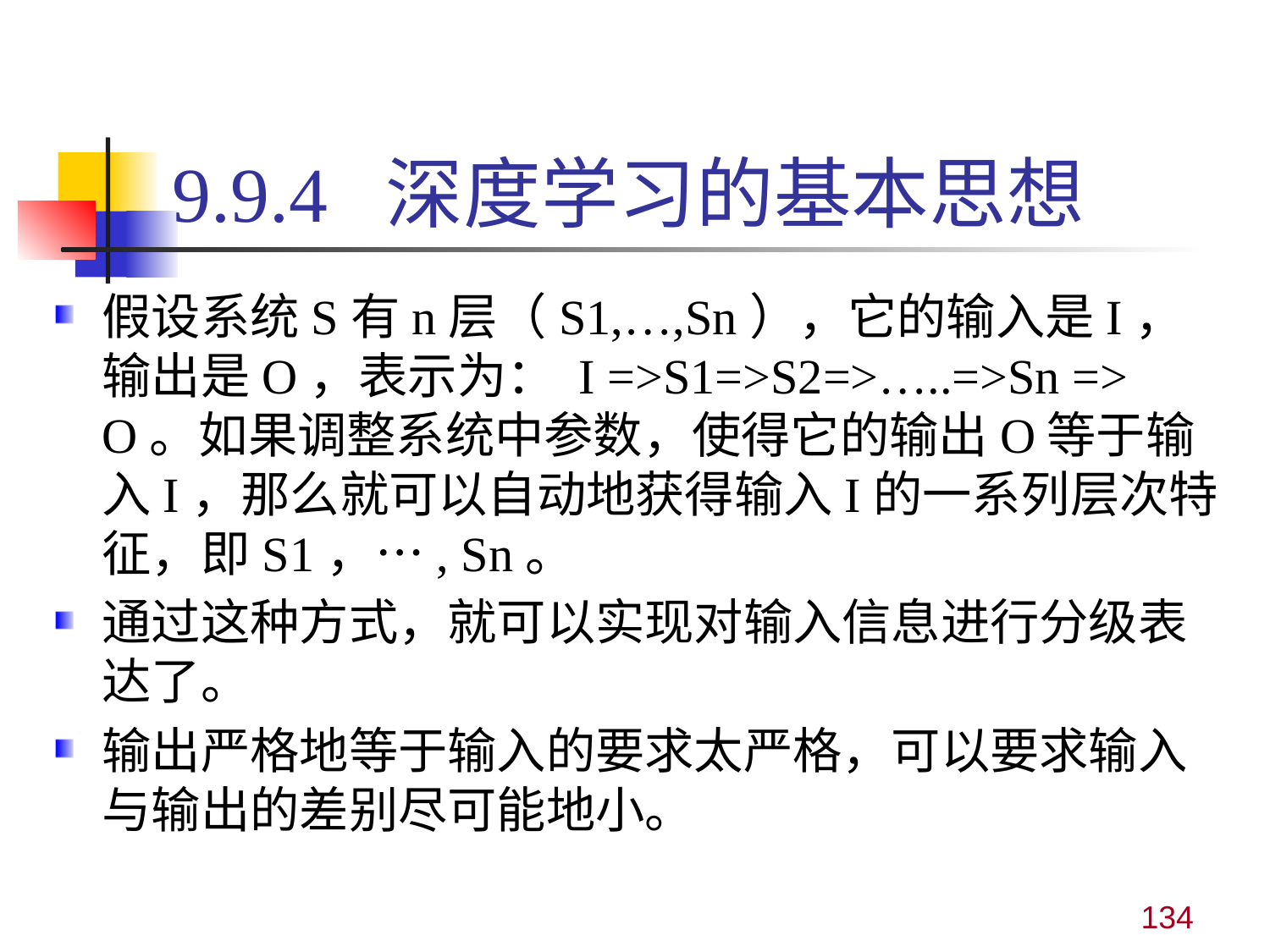

# 9.9.4  深度学习的基本思想
假设系统S有n层（S1,…,Sn），它的输入是I，输出是O，表示为： I =>S1=>S2=>…..=>Sn => O。如果调整系统中参数，使得它的输出O等于输入I，那么就可以自动地获得输入I的一系列层次特征，即S1，…, Sn。
通过这种方式，就可以实现对输入信息进行分级表达了。
输出严格地等于输入的要求太严格，可以要求输入与输出的差别尽可能地小。
134